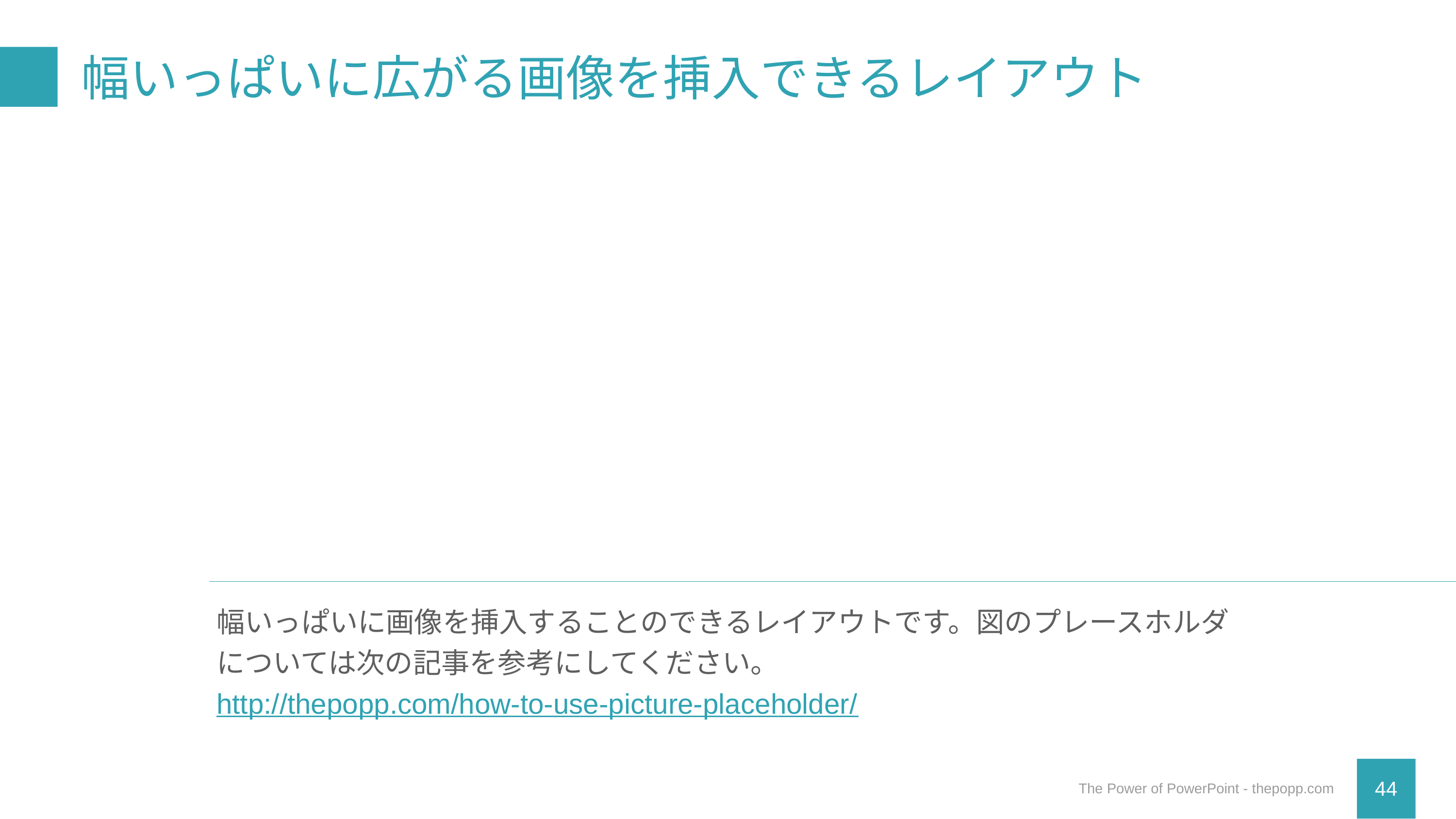

# 幅いっぱいに広がる画像を挿入できるレイアウト

幅いっぱいに画像を挿入することのできるレイアウトです。図のプレースホルダについては次の記事を参考にしてください。
http://thepopp.com/how-to-use-picture-placeholder/

The Power of PowerPoint - thepopp.com
44